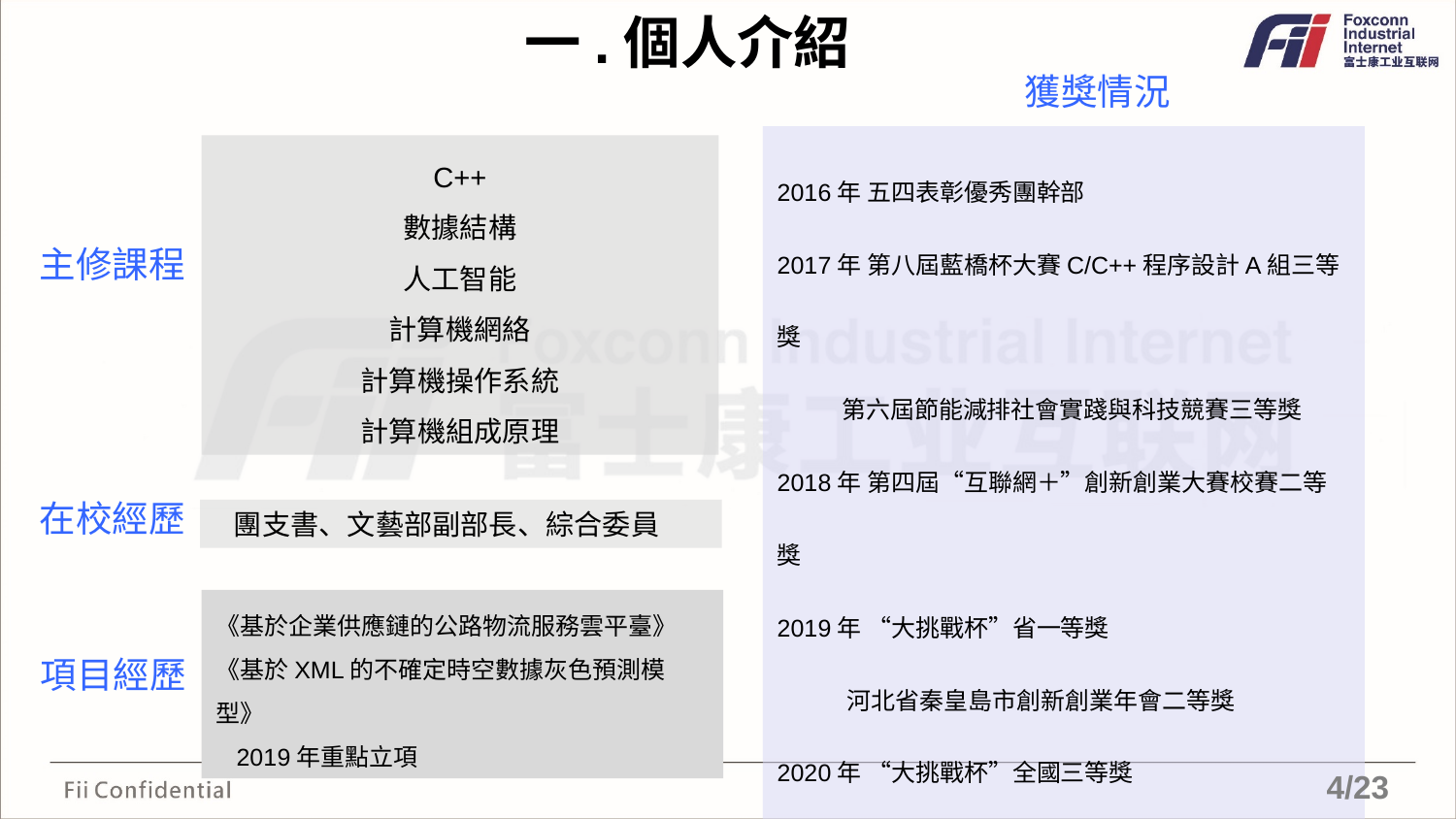

一.個人介紹

獲獎情況
2016年 五四表彰優秀團幹部
2017年 第八屆藍橋杯大賽C/C++程序設計A組三等獎
           第六屆節能減排社會實踐與科技競賽三等獎
2018年 第四屆“互聯網＋”創新創業大賽校賽二等獎
2019年 “大挑戰杯”省一等獎
            河北省秦皇島市創新創業年會二等獎
2020年 “大挑戰杯”全國三等獎
校綜合、創新創業獎學金等

C++
數據結構
人工智能
計算機網絡
計算機操作系統
計算機組成原理
主修課程
在校經歷
  團支書、文藝部副部長、綜合委員
《基於企業供應鏈的公路物流服務雲平臺》
《基於XML的不確定時空數據灰色預測模型》
   2019年重點立項
項目經歷
4/23